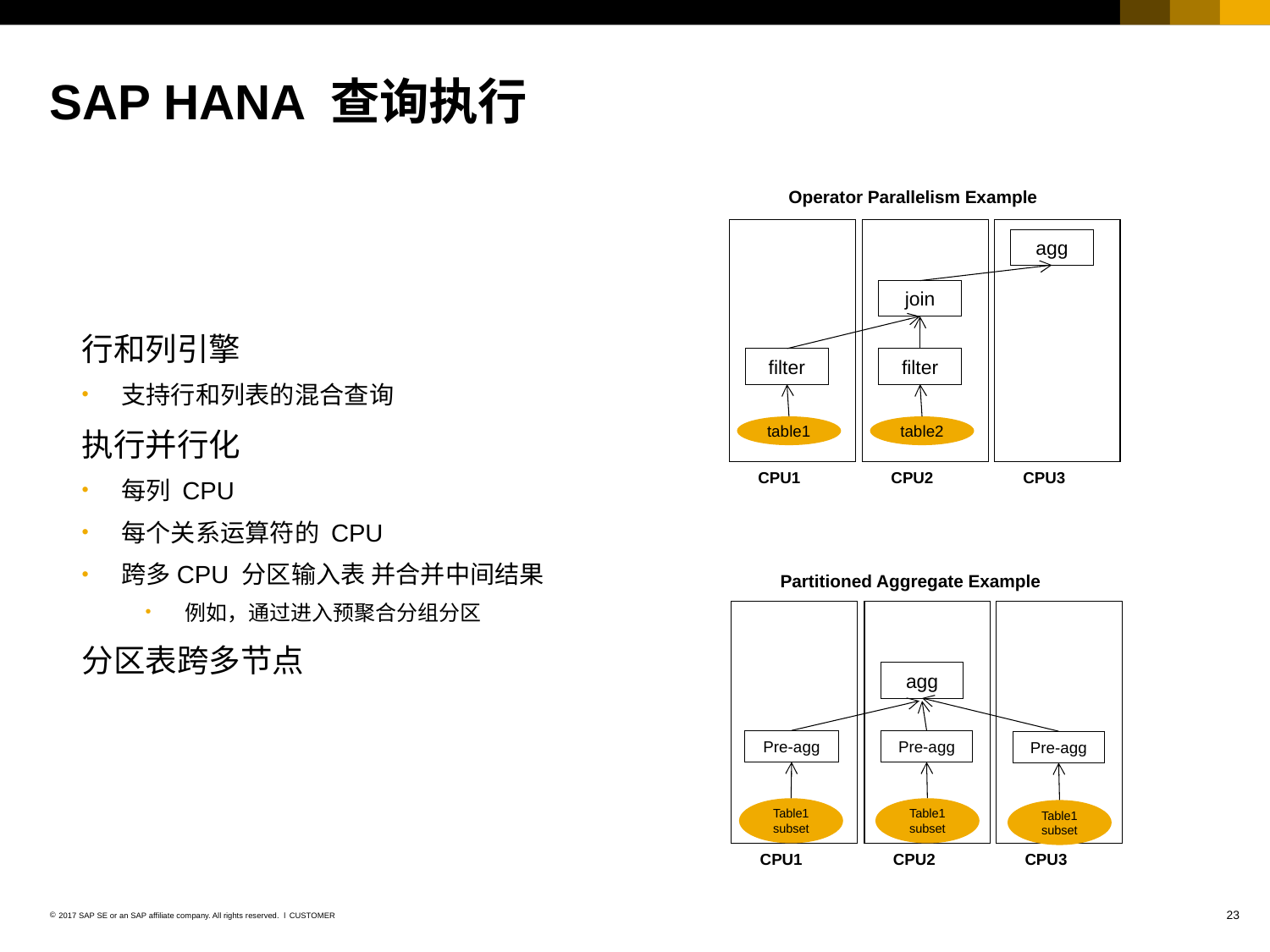

# SAP HANA 查询执行
Operator Parallelism Example

agg
join
行和列引擎
支持行和列表的混合查询
执行并行化
每列 CPU
每个关系运算符的 CPU
跨多CPU 分区输入表 并合并中间结果
例如，通过进入预聚合分组分区
分区表跨多节点
filter
filter
table1
table2

CPU3
CPU1
CPU2
Partitioned Aggregate Example

agg
Pre-agg
Pre-agg
Pre-agg
Table1 subset
Table1 subset
Table1 subset
CPU3
CPU1
CPU2